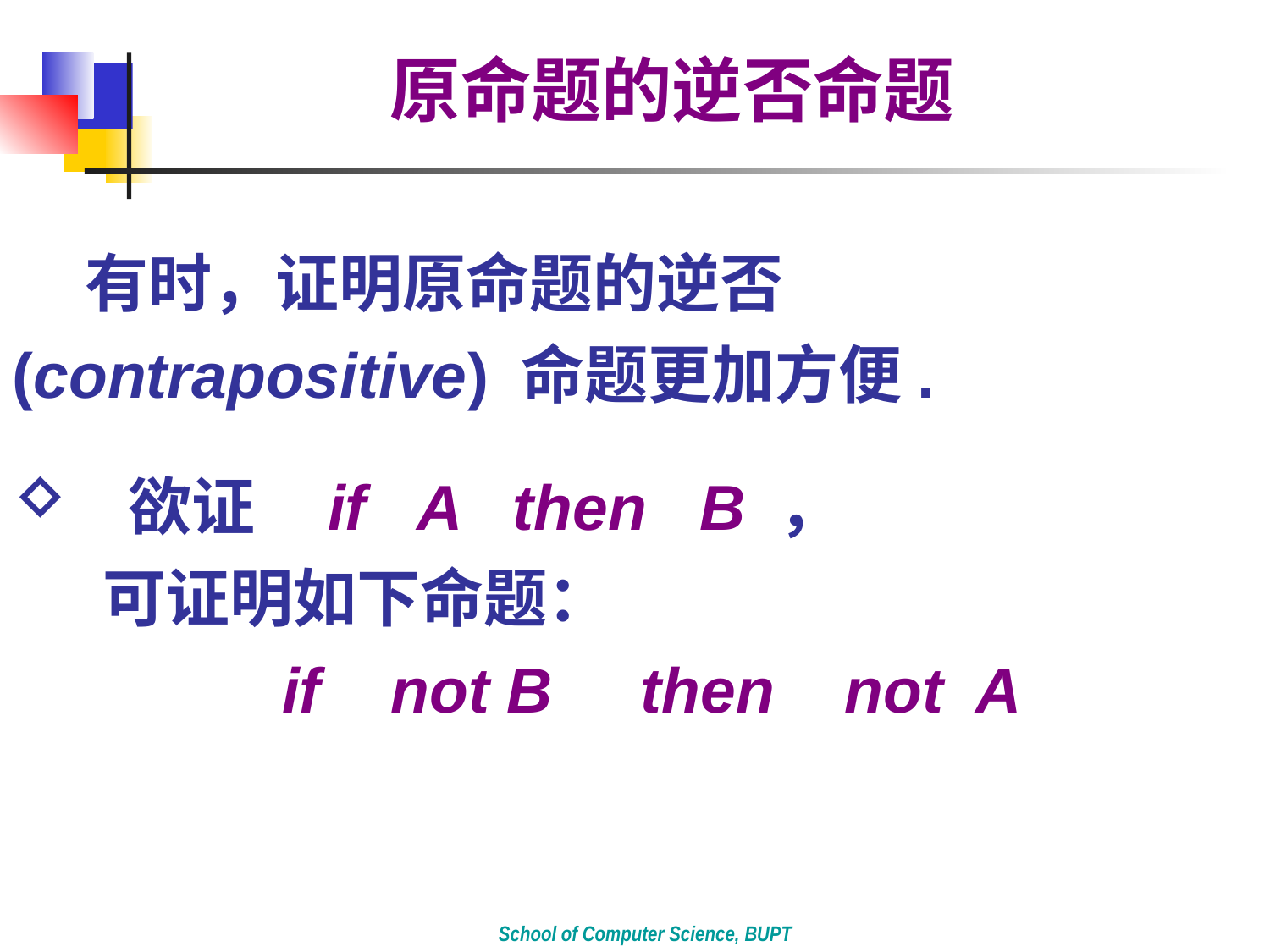

原命题的逆否命题
    有时，证明原命题的逆否(contrapositive) 命题更加方便.

   欲证    if   A   then   B ，
   可证明如下命题：
               if    not B     then    not  A

School of Computer Science, BUPT
57